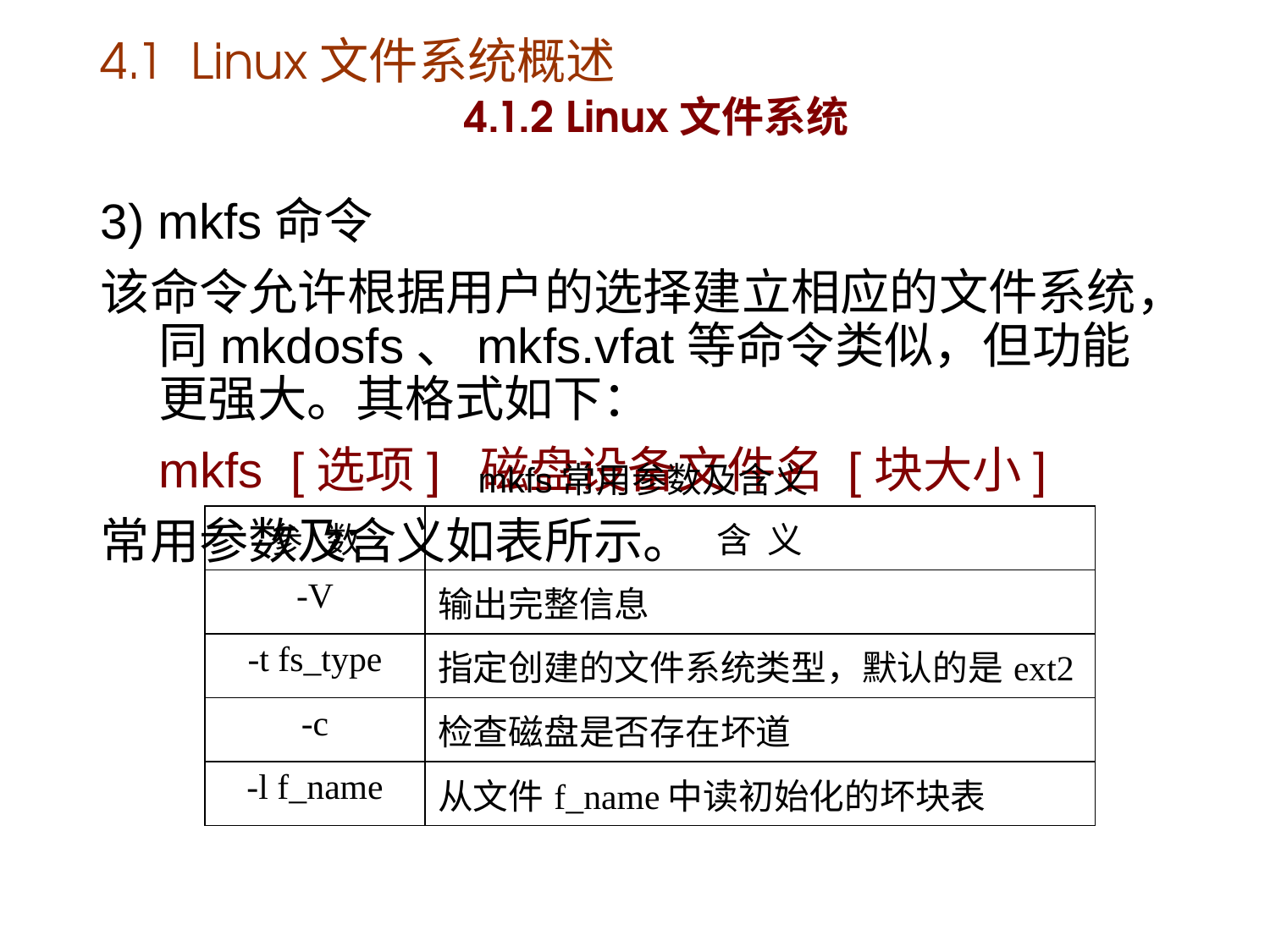

# 4.1  Linux文件系统概述 4.1.2 Linux文件系统
3) mkfs命令
该命令允许根据用户的选择建立相应的文件系统，同mkdosfs、mkfs.vfat等命令类似，但功能更强大。其格式如下：
	mkfs  [选项]  磁盘设备文件名 [块大小]
常用参数及含义如表所示。
mkfs常用参数及含义
| 参 数 | 含 义 |
| --- | --- |
| -V | 输出完整信息 |
| -t fs\_type | 指定创建的文件系统类型，默认的是ext2 |
| -c | 检查磁盘是否存在坏道 |
| -l f\_name | 从文件f\_name中读初始化的坏块表 |